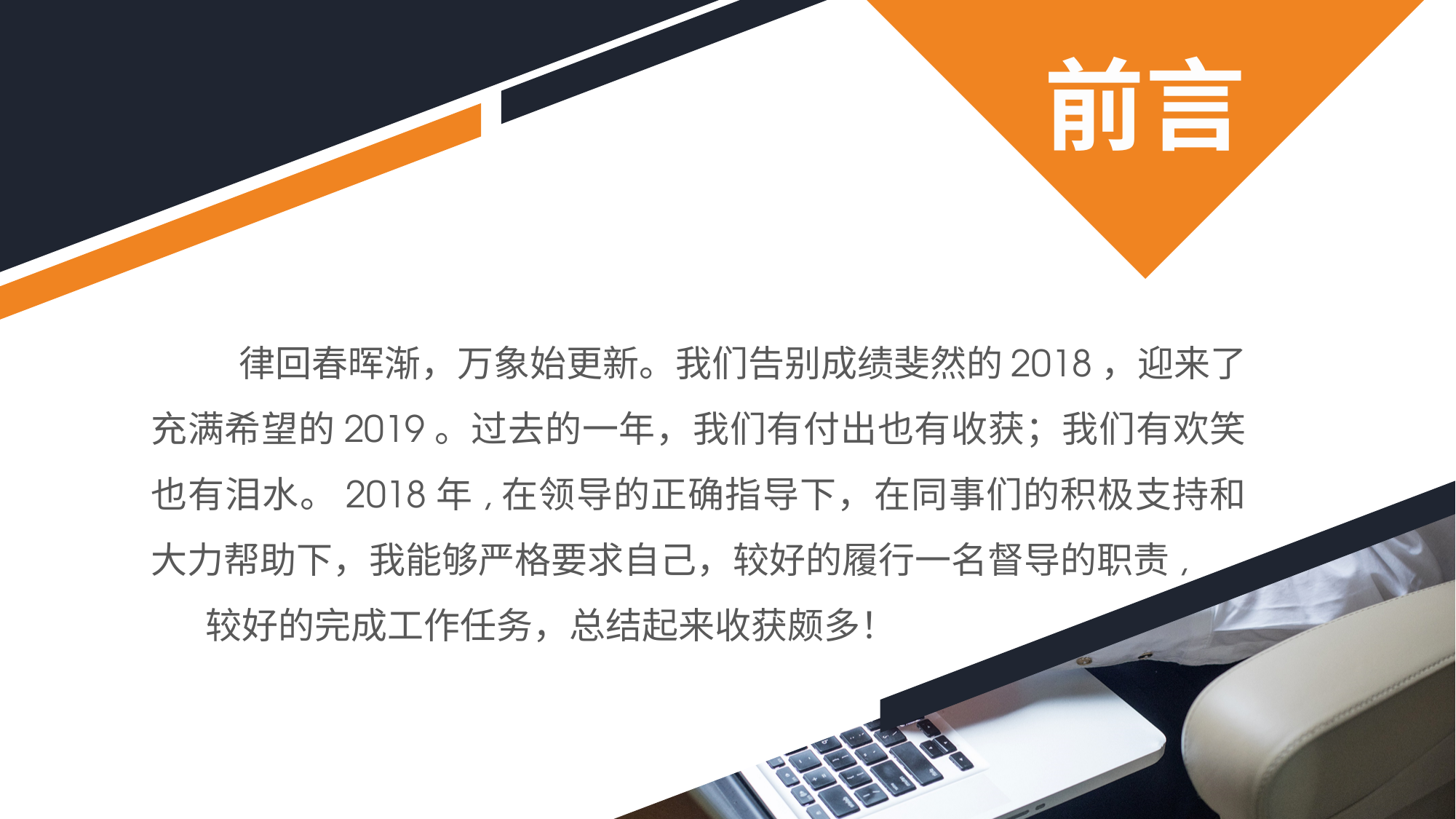

前言

   律回春晖渐，万象始更新。我们告别成绩斐然的2018，迎来了充满希望的2019。过去的一年，我们有付出也有收获；我们有欢笑也有泪水。2018年,在领导的正确指导下，在同事们的积极支持和大力帮助下，我能够严格要求自己，较好的履行一名督导的职责,
较好的完成工作任务，总结起来收获颇多！